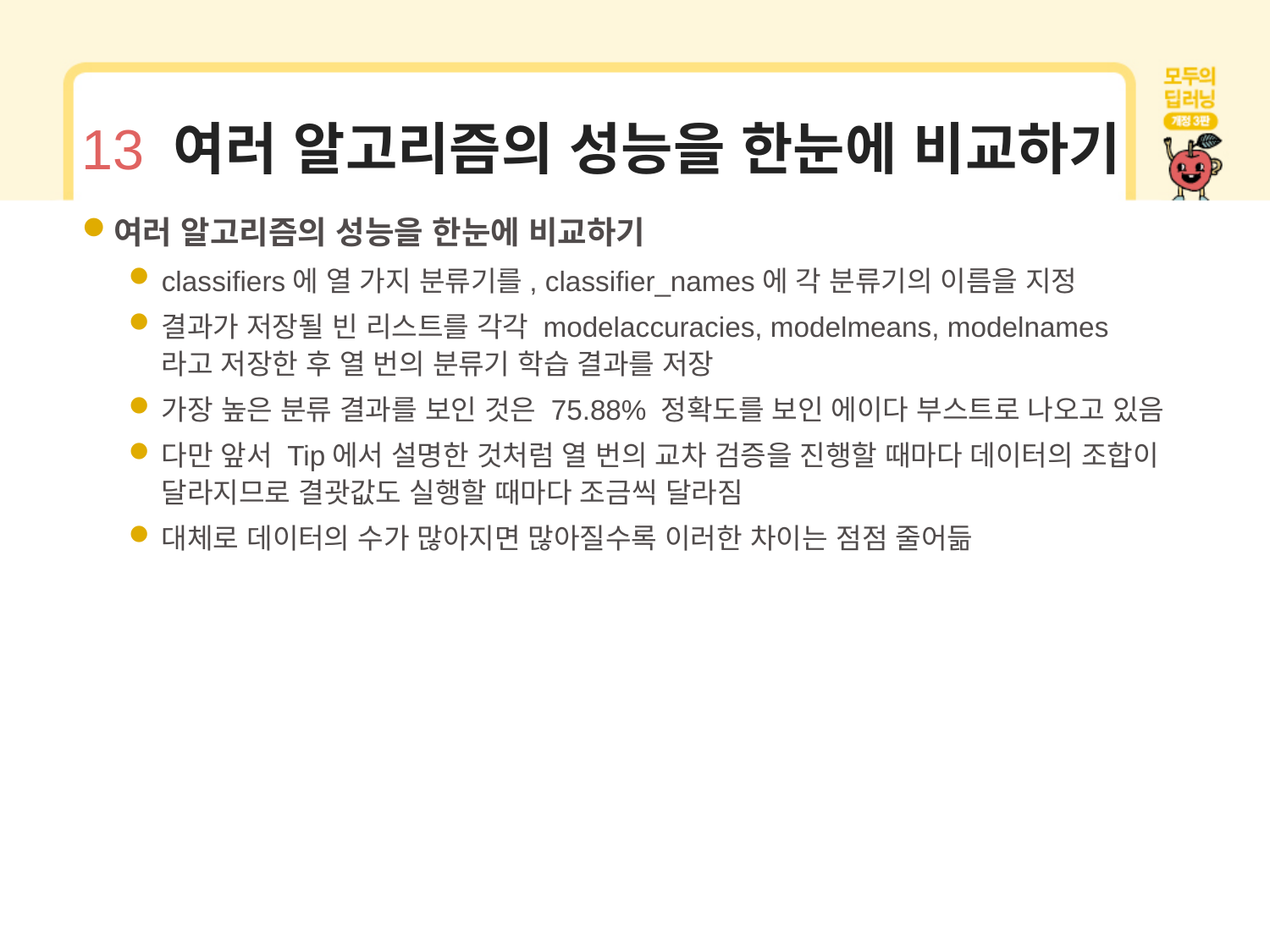

# 13 여러 알고리즘의 성능을 한눈에 비교하기
여러 알고리즘의 성능을 한눈에 비교하기
classifiers에 열 가지 분류기를, classifier_names에 각 분류기의 이름을 지정
결과가 저장될 빈 리스트를 각각 modelaccuracies, modelmeans, modelnames라고 저장한 후 열 번의 분류기 학습 결과를 저장
가장 높은 분류 결과를 보인 것은 75.88% 정확도를 보인 에이다 부스트로 나오고 있음
다만 앞서 Tip에서 설명한 것처럼 열 번의 교차 검증을 진행할 때마다 데이터의 조합이 달라지므로 결괏값도 실행할 때마다 조금씩 달라짐
대체로 데이터의 수가 많아지면 많아질수록 이러한 차이는 점점 줄어듦